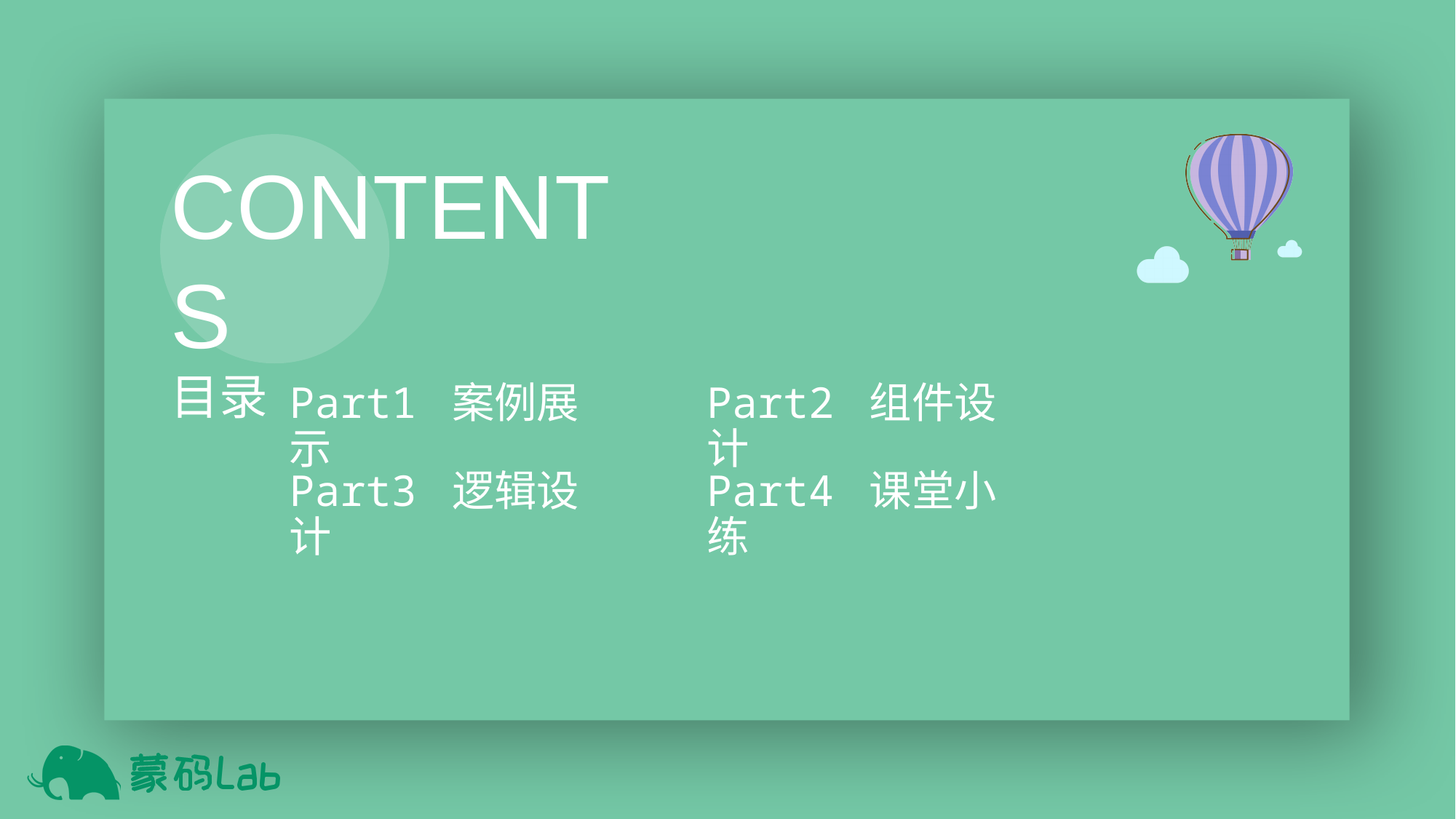

Part1 案例展示
Part2 组件设计
Part3 逻辑设计
Part4 课堂小练